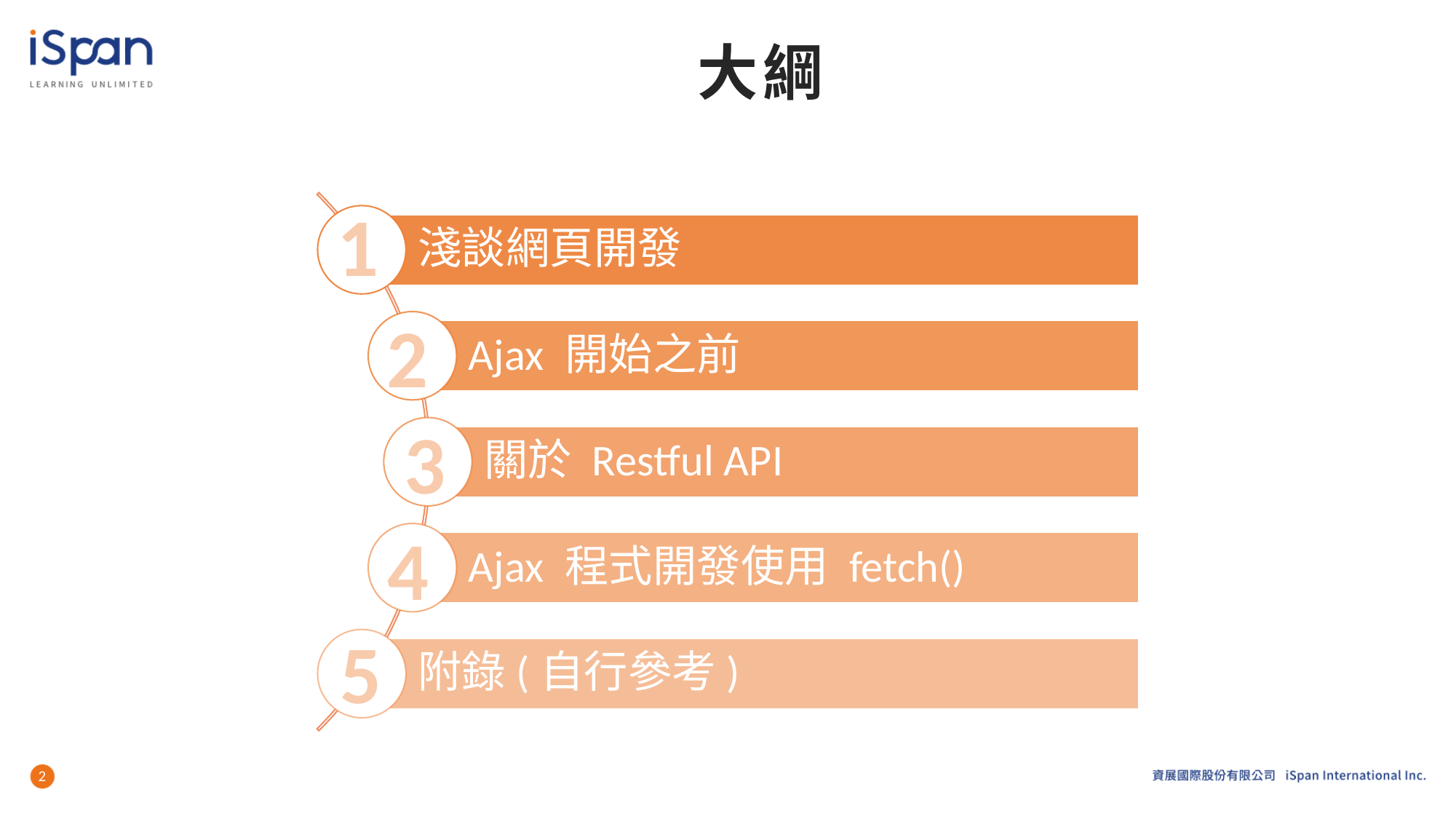

# 大綱
淺談網頁開發
Ajax 開始之前
關於 Restful API
Ajax 程式開發使用 fetch()
附錄(自行參考)
1
2
3
4
5
2